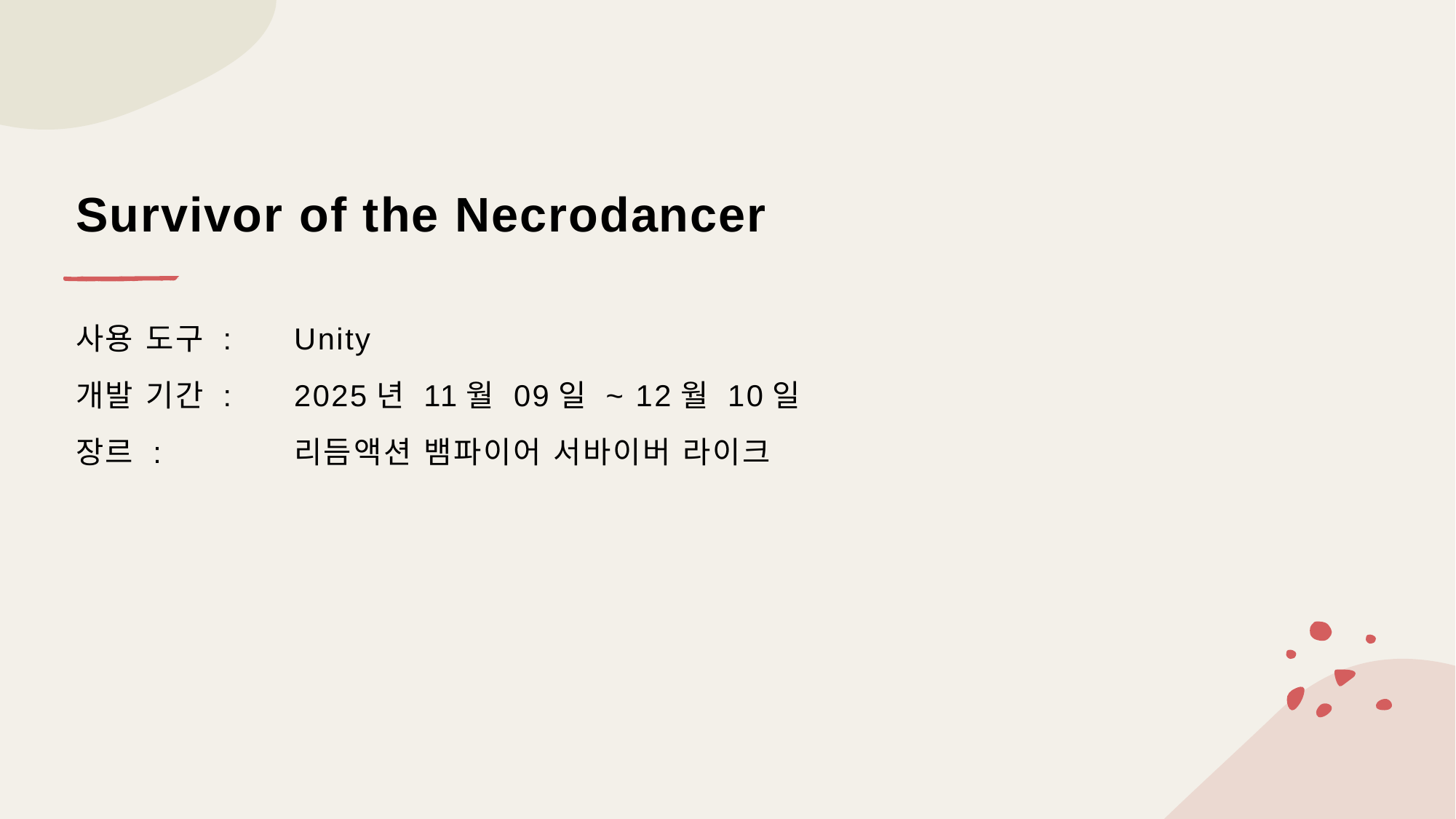

# Survivor of the Necrodancer
사용 도구 : 	Unity
개발 기간 : 	2025년 11월 09일 ~ 12월 10일
장르 :		리듬액션 뱀파이어 서바이버 라이크